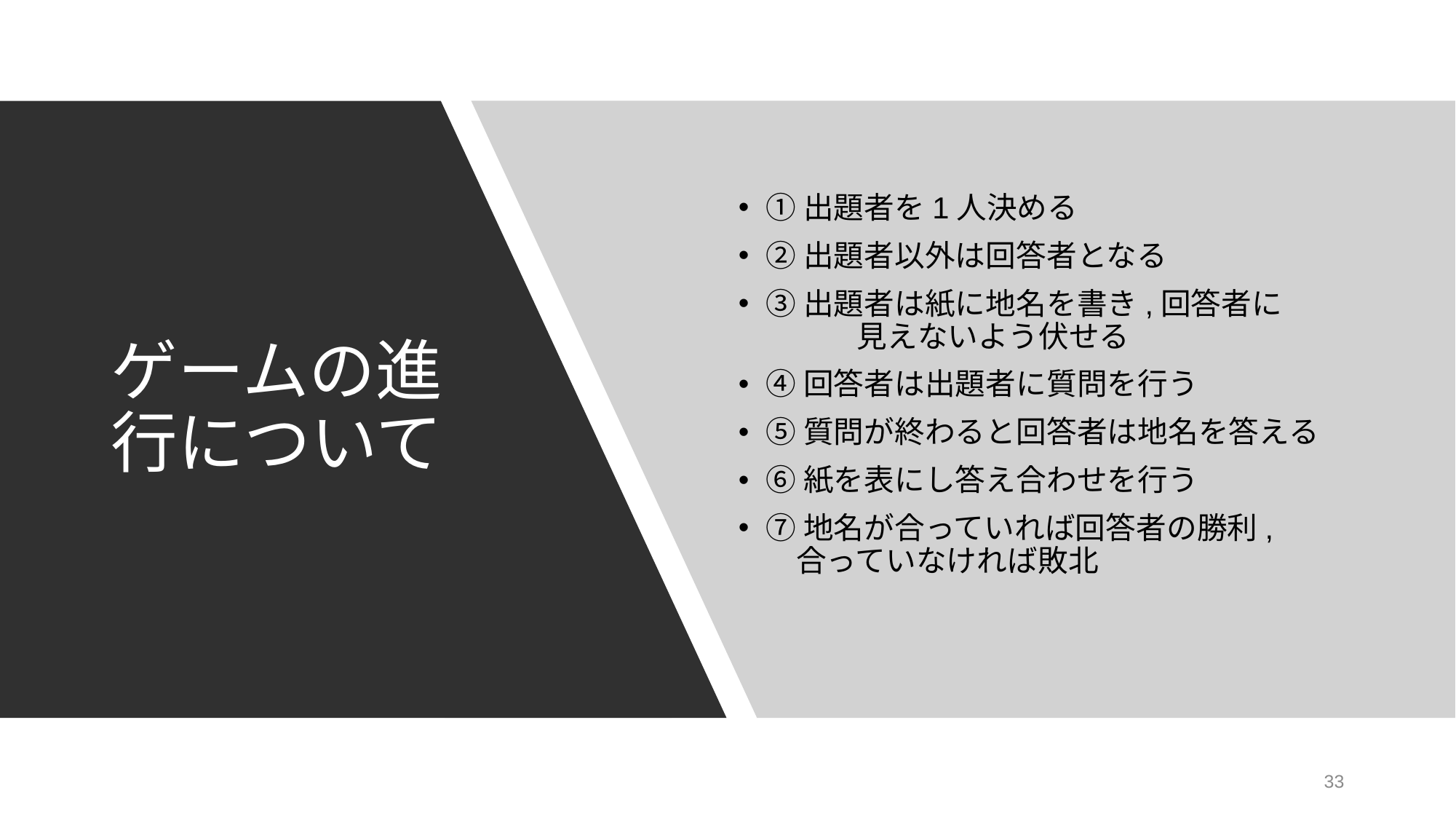

①出題者を1人決める
②出題者以外は回答者となる
③出題者は紙に地名を書き,回答者に　　　　　見えないよう伏せる
④回答者は出題者に質問を行う
⑤質問が終わると回答者は地名を答える
⑥紙を表にし答え合わせを行う
⑦地名が合っていれば回答者の勝利,　　　合っていなければ敗北

# ゲームの進行について
33